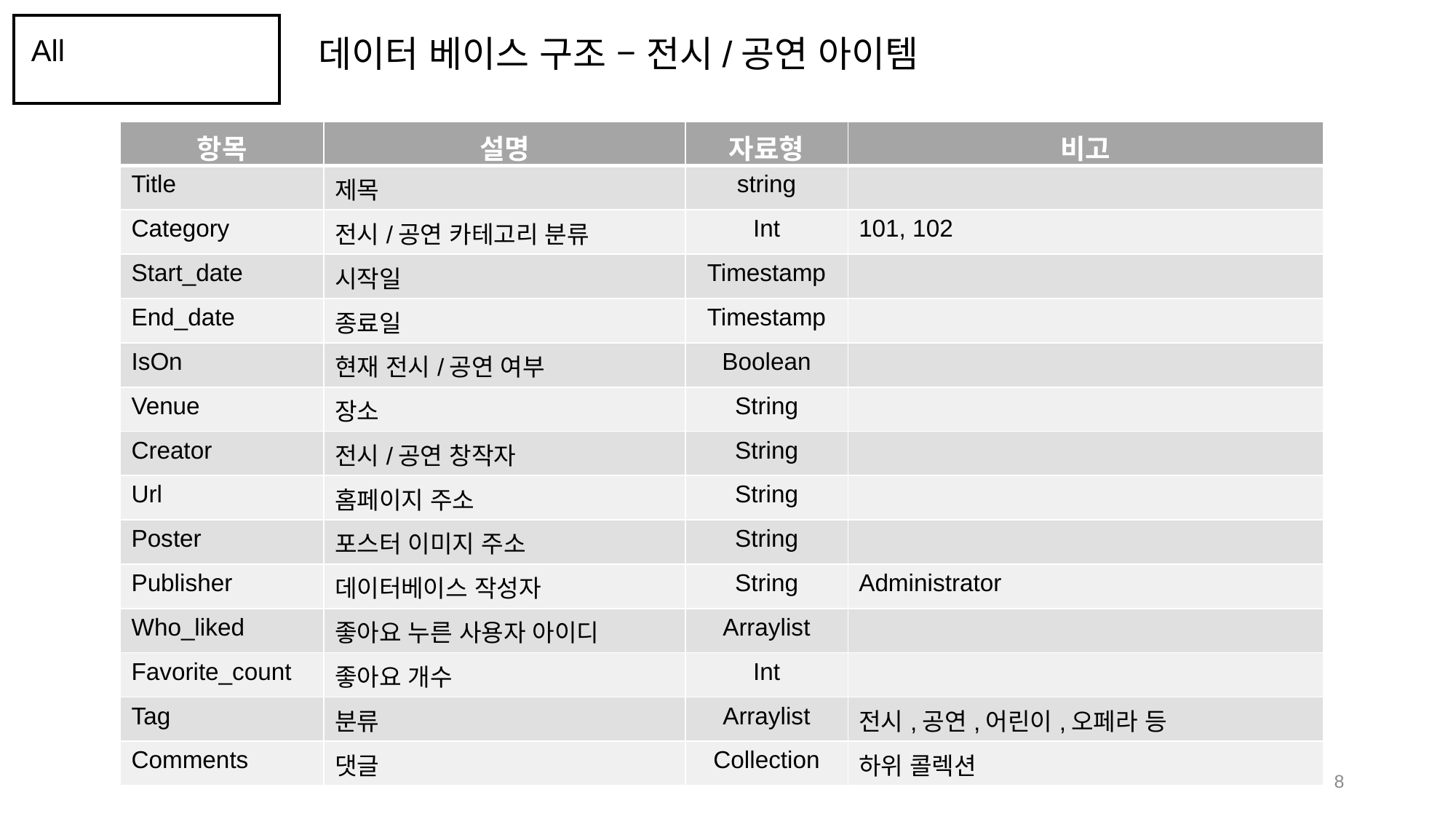

All
데이터 베이스 구조 – 전시/공연 아이템
| 항목 | 설명 | 자료형 | 비고 |
| --- | --- | --- | --- |
| Title | 제목 | string |  |
| Category | 전시/공연 카테고리 분류 | Int | 101, 102 |
| Start\_date | 시작일 | Timestamp |  |
| End\_date | 종료일 | Timestamp |  |
| IsOn | 현재 전시/공연 여부 | Boolean |  |
| Venue | 장소 | String |  |
| Creator | 전시/공연 창작자 | String |  |
| Url | 홈페이지 주소 | String |  |
| Poster | 포스터 이미지 주소 | String |  |
| Publisher | 데이터베이스 작성자 | String | Administrator |
| Who\_liked | 좋아요 누른 사용자 아이디 | Arraylist |  |
| Favorite\_count | 좋아요 개수 | Int |  |
| Tag | 분류 | Arraylist | 전시,공연,어린이,오페라 등 |
| Comments | 댓글 | Collection | 하위 콜렉션 |
8